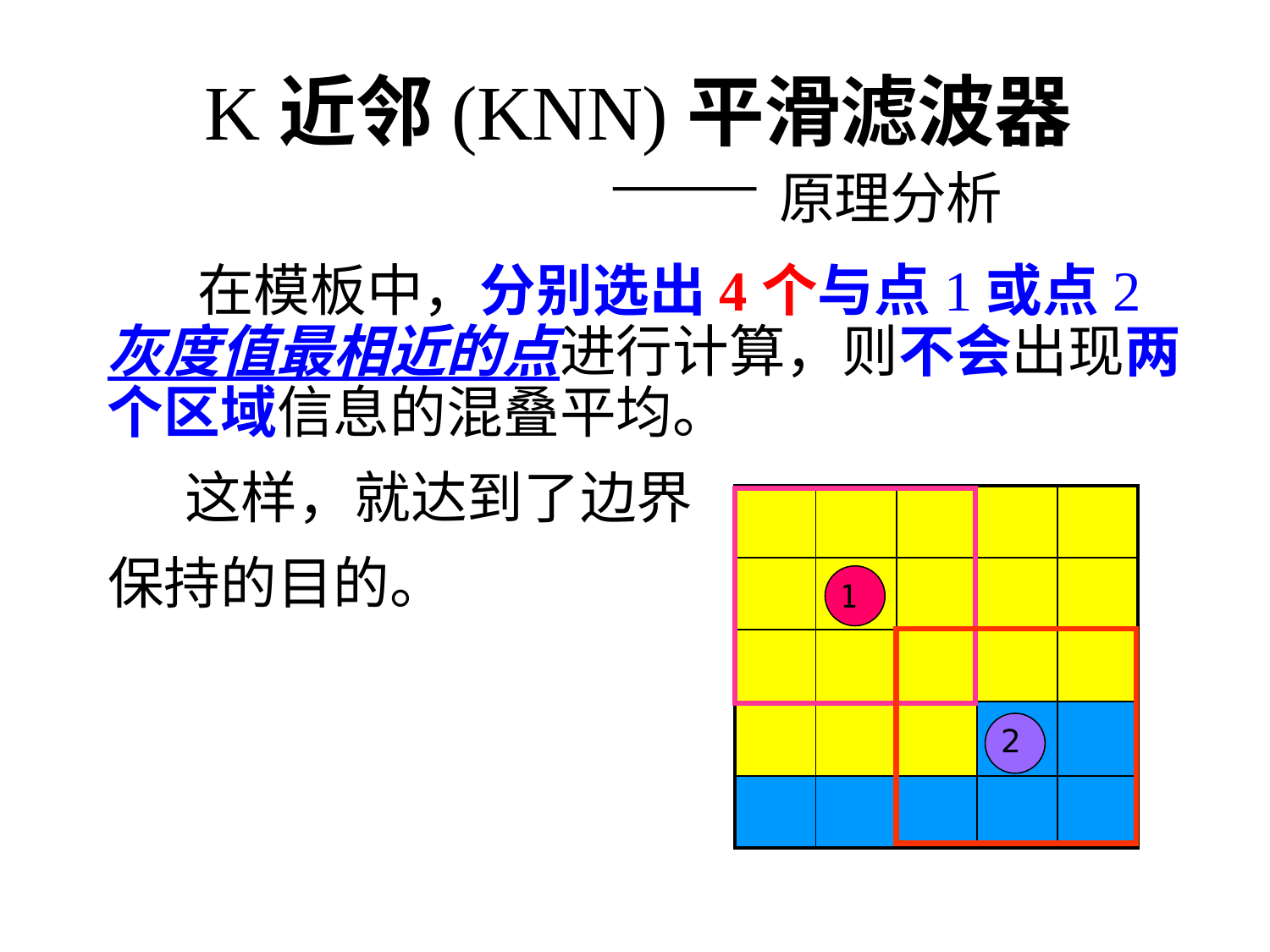

# K近邻(KNN)平滑滤波器 —— 原理分析
      在模板中，分别选出4个与点1或点2灰度值最相近的点进行计算，则不会出现两个区域信息的混叠平均。
     这样，就达到了边界
保持的目的。
|  |  |  |  |  |
| --- | --- | --- | --- | --- |
|  |  |  |  |  |
|  |  |  |  |  |
|  |  |  |  |  |
|  |  |  |  |  |

1

2